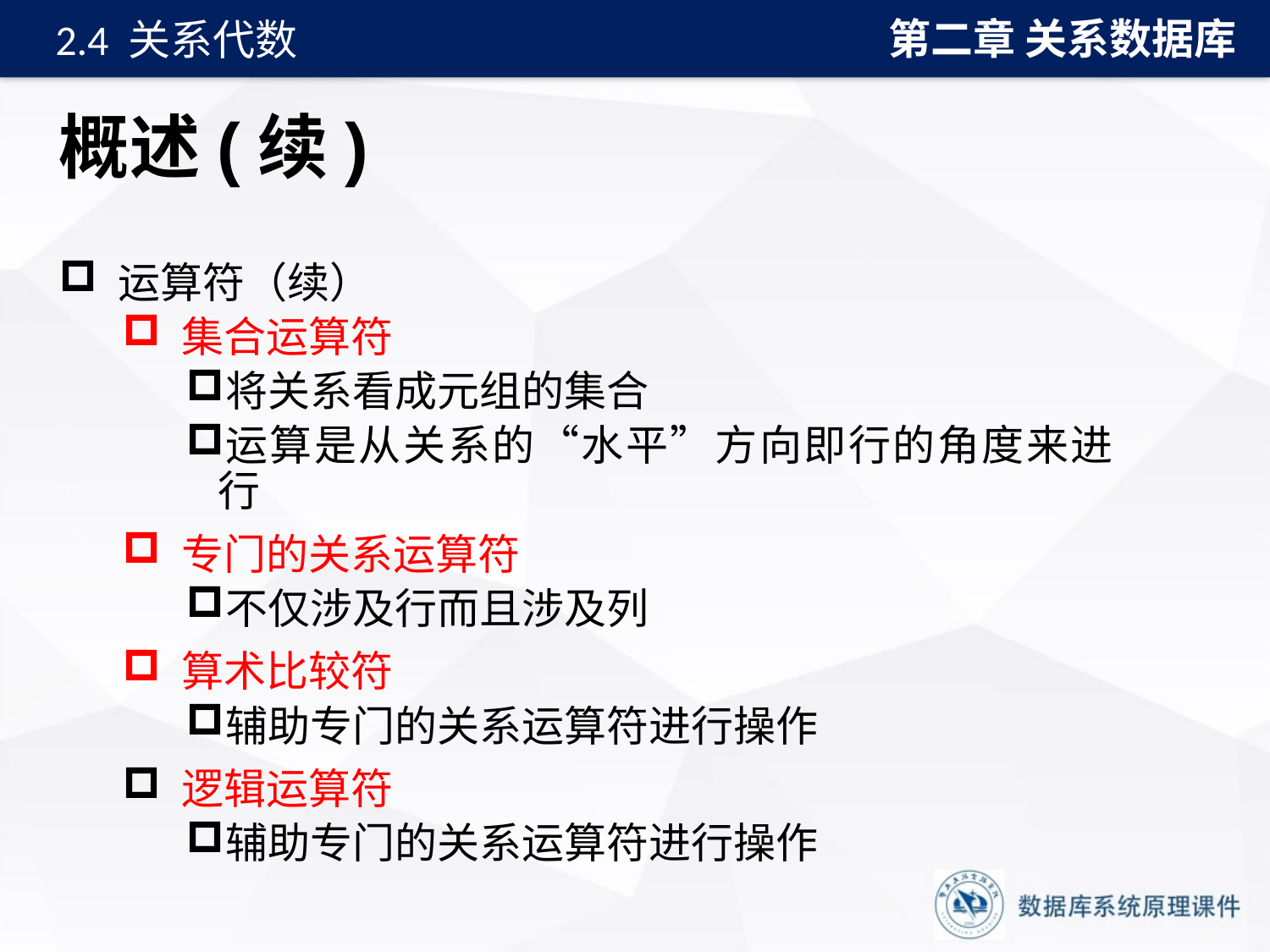

第二章 关系数据库
2.4 关系代数
# 概述(续)
 运算符（续）
 集合运算符
将关系看成元组的集合
运算是从关系的“水平”方向即行的角度来进行
 专门的关系运算符
不仅涉及行而且涉及列
 算术比较符
辅助专门的关系运算符进行操作
 逻辑运算符
辅助专门的关系运算符进行操作